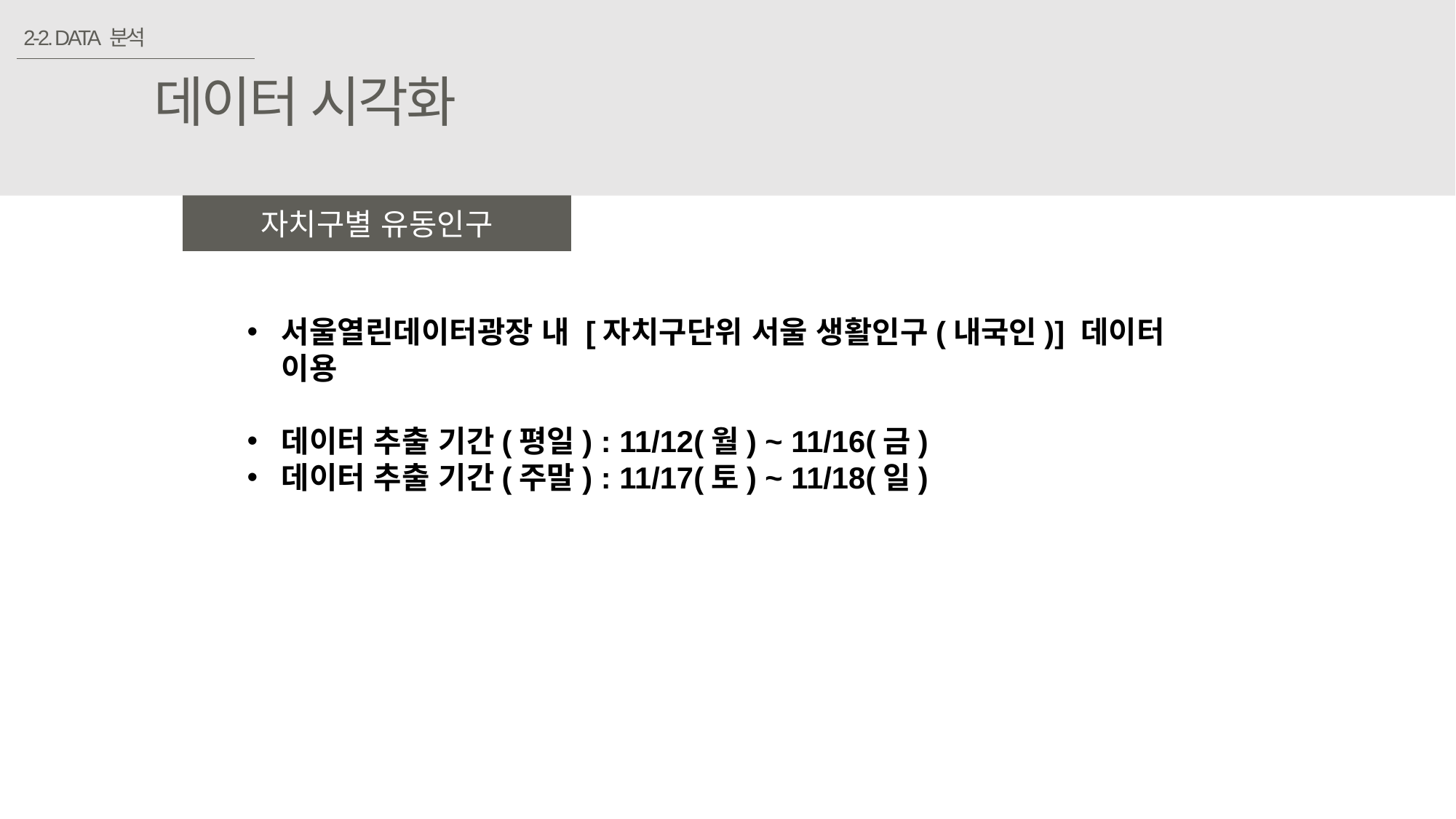

2-2. DATA 분석
데이터 시각화
자치구별 유동인구
서울열린데이터광장 내 [자치구단위 서울 생활인구(내국인)] 데이터 이용

데이터 추출 기간(평일) : 11/12(월) ~ 11/16(금)
데이터 추출 기간(주말) : 11/17(토) ~ 11/18(일)